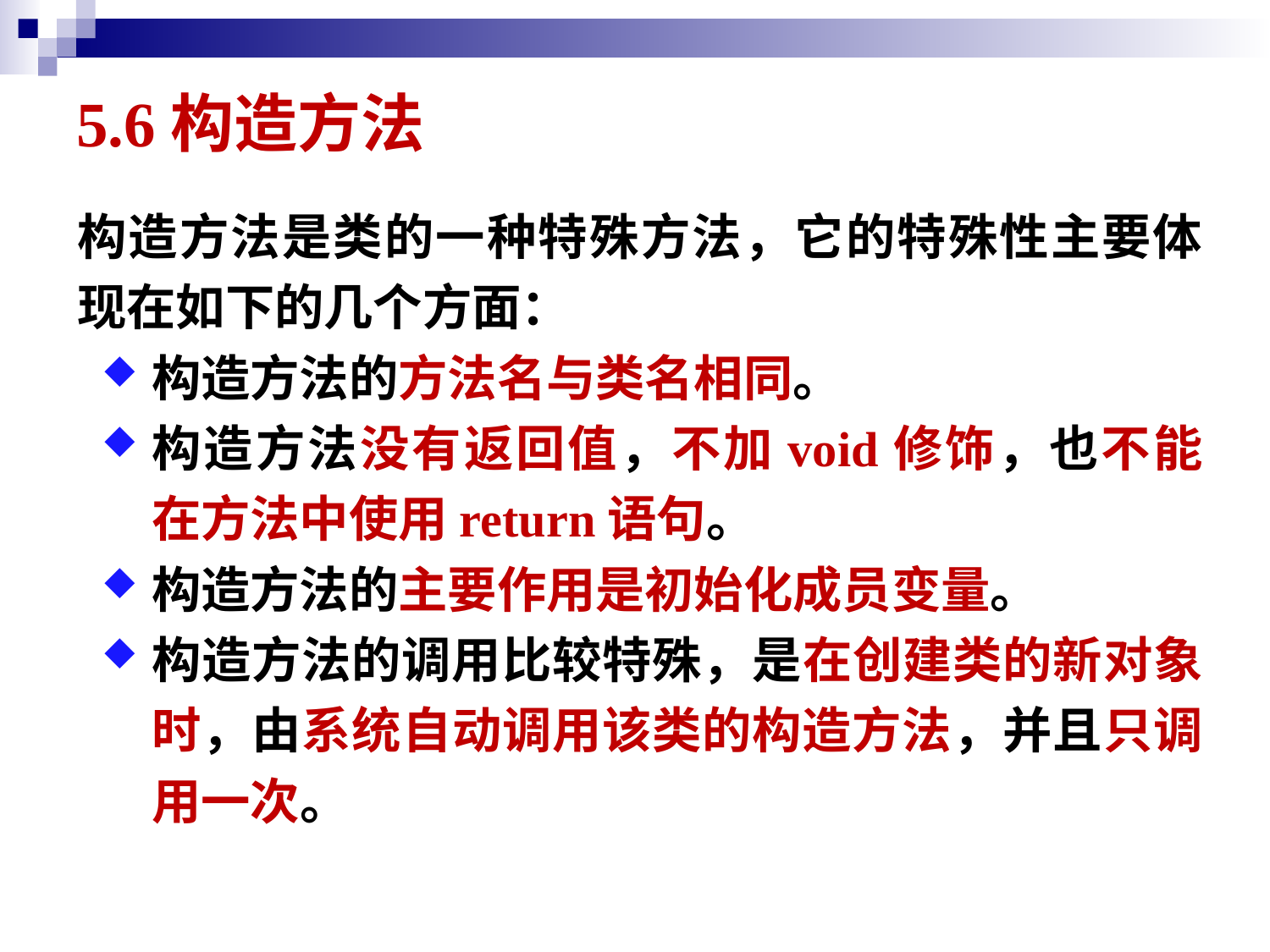

# 5.6构造方法
构造方法是类的一种特殊方法，它的特殊性主要体现在如下的几个方面：
构造方法的方法名与类名相同。
构造方法没有返回值，不加void修饰，也不能在方法中使用return语句。
构造方法的主要作用是初始化成员变量。
构造方法的调用比较特殊，是在创建类的新对象时，由系统自动调用该类的构造方法，并且只调用一次。